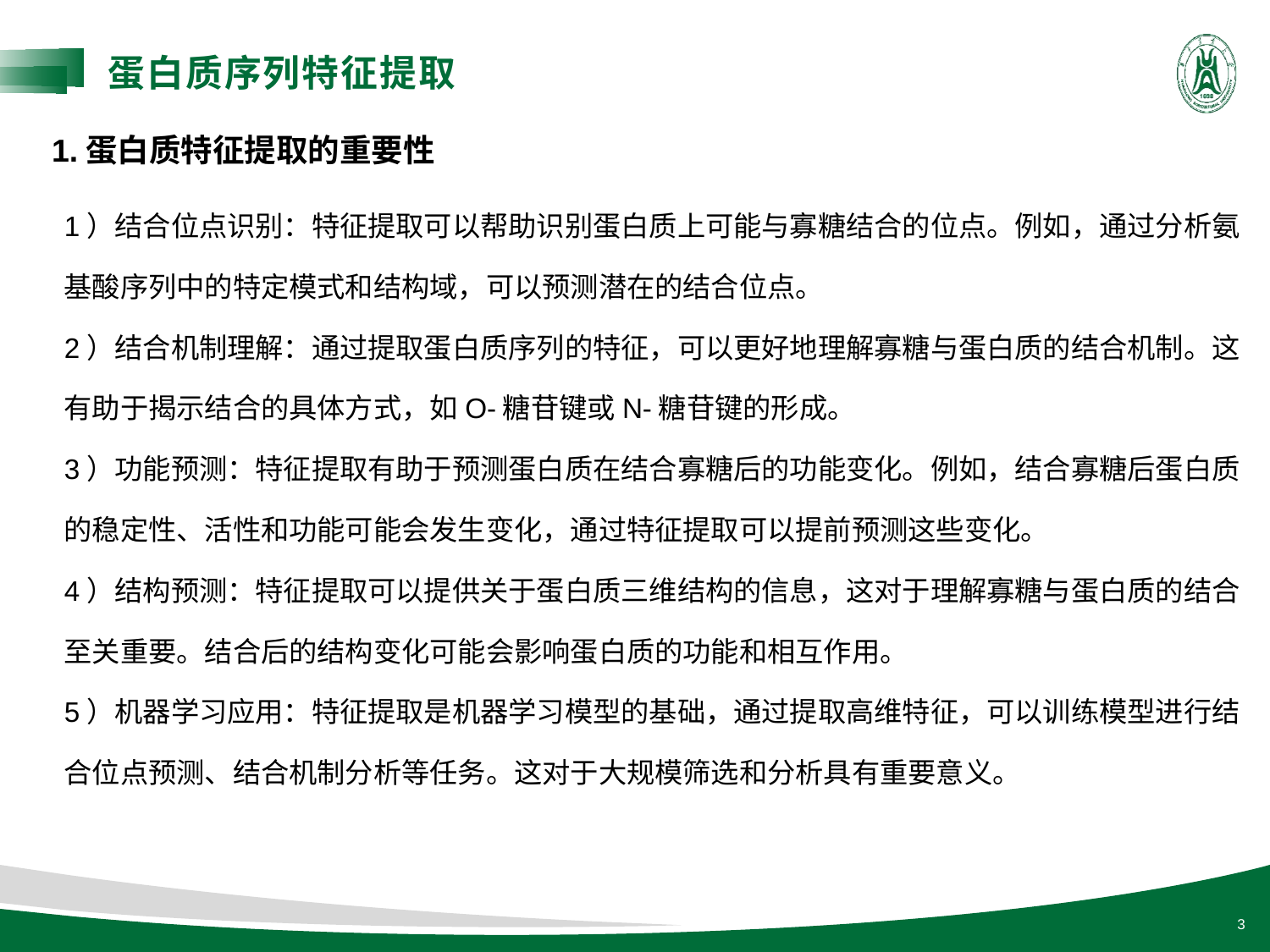

蛋白质序列特征提取
1.蛋白质特征提取的重要性
1）结合位点识别：特征提取可以帮助识别蛋白质上可能与寡糖结合的位点。例如，通过分析氨基酸序列中的特定模式和结构域，可以预测潜在的结合位点。
2）结合机制理解：通过提取蛋白质序列的特征，可以更好地理解寡糖与蛋白质的结合机制。这有助于揭示结合的具体方式，如O-糖苷键或N-糖苷键的形成。
3）功能预测：特征提取有助于预测蛋白质在结合寡糖后的功能变化。例如，结合寡糖后蛋白质的稳定性、活性和功能可能会发生变化，通过特征提取可以提前预测这些变化。
4）结构预测：特征提取可以提供关于蛋白质三维结构的信息，这对于理解寡糖与蛋白质的结合至关重要。结合后的结构变化可能会影响蛋白质的功能和相互作用。
5）机器学习应用：特征提取是机器学习模型的基础，通过提取高维特征，可以训练模型进行结合位点预测、结合机制分析等任务。这对于大规模筛选和分析具有重要意义。
3